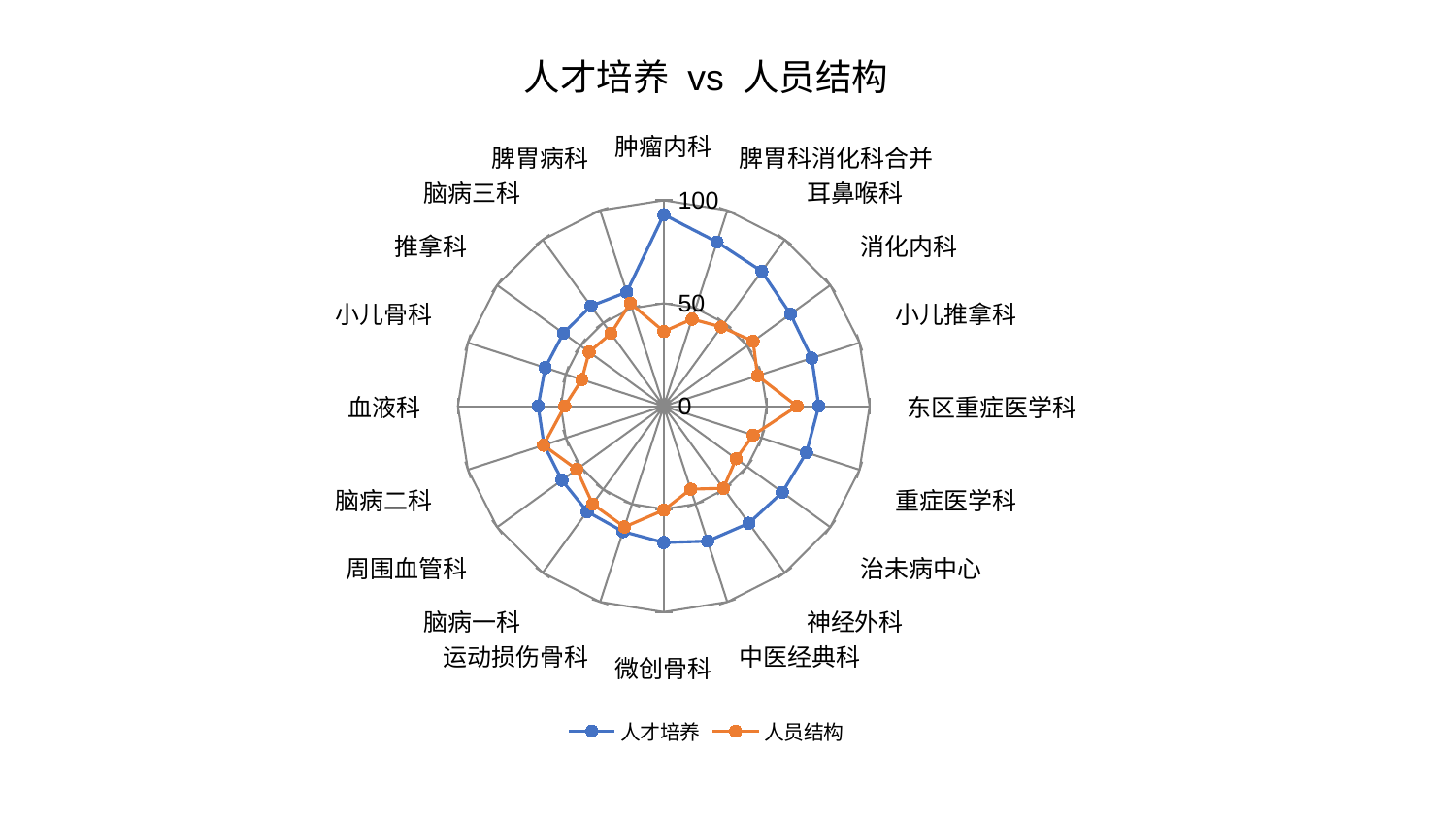

### Chart: 人才培养 vs 人员结构

| Category | 人才培养 | 人员结构 |
|---|---|---|
| 肿瘤内科 | 93.07782275457377 | 36.28570920602426 |
| 脾胃科消化科合并 | 83.87676593507022 | 44.47820321660123 |
| 耳鼻喉科 | 81.01839521322778 | 47.56244108053714 |
| 消化内科 | 76.10134055131441 | 53.658601439863446 |
| 小儿推拿科 | 75.59288525557325 | 47.914058616778426 |
| 东区重症医学科 | 75.33376854822393 | 64.72393646639121 |
| 重症医学科 | 72.89781733921363 | 45.66272547498414 |
| 治未病中心 | 71.18967316327901 | 43.48111981393244 |
| 神经外科 | 70.30854193269185 | 49.30066211293181 |
| 中医经典科 | 68.93692193762013 | 42.391145500045724 |
| 微创骨科 | 66.25142892902328 | 50.48369977019529 |
| 运动损伤骨科 | 64.07085787981741 | 61.73069176303306 |
| 脑病一科 | 63.293065494627875 | 58.764408489392665 |
| 周围血管科 | 61.15304538319427 | 52.250052435007454 |
| 脑病二科 | 61.13515469528884 | 61.390987838811206 |
| 血液科 | 61.01714459191894 | 48.1148734628084 |
| 小儿骨科 | 60.53625877416047 | 41.843426878662534 |
| 推拿科 | 60.276265141286665 | 44.77621388981193 |
| 脑病三科 | 60.18250367871468 | 43.663114422201474 |
| 脾胃病科 | 58.255093468602404 | 52.65761470788005 |
87